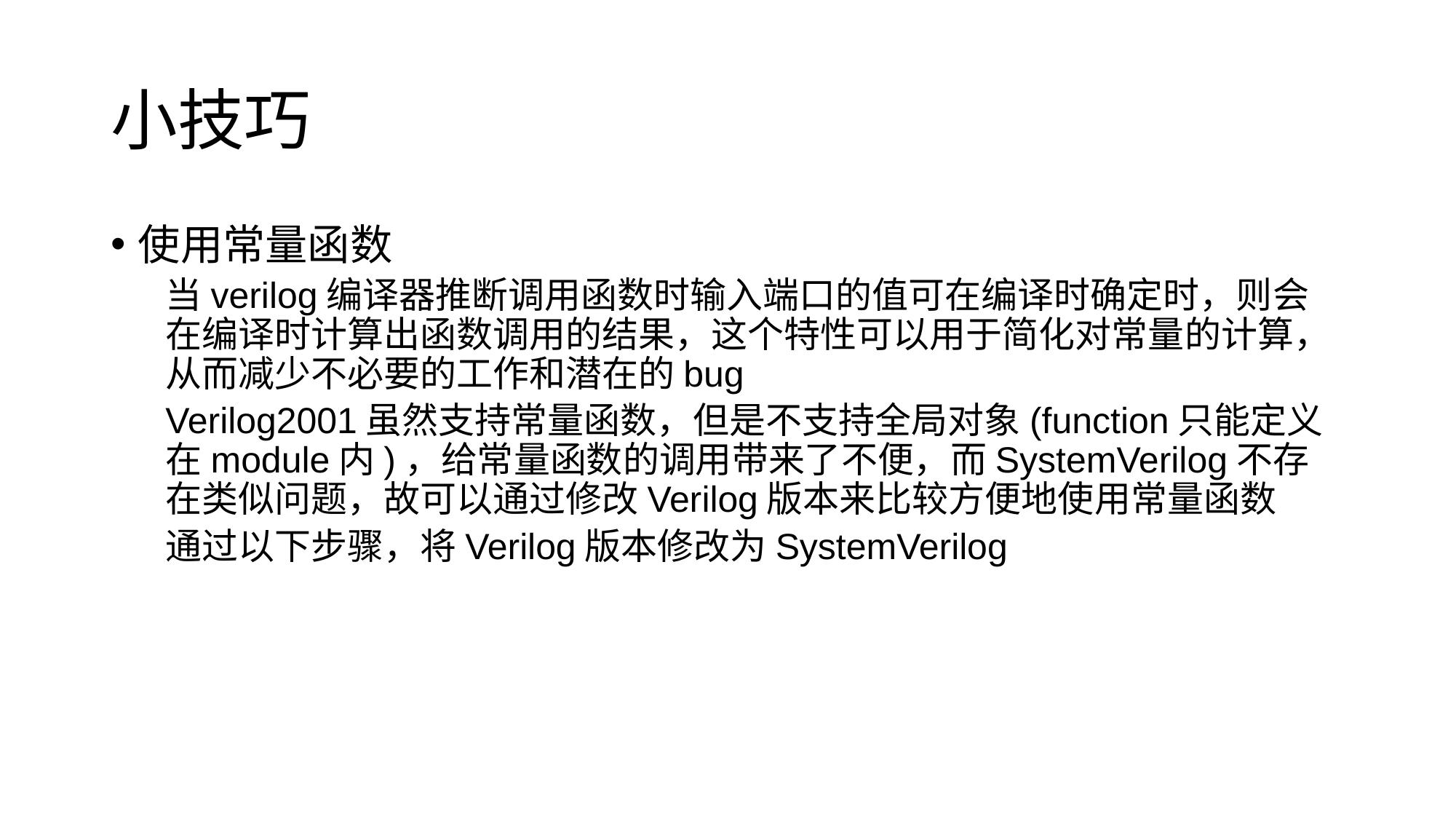

# 小技巧
使用常量函数
当verilog编译器推断调用函数时输入端口的值可在编译时确定时，则会在编译时计算出函数调用的结果，这个特性可以用于简化对常量的计算，从而减少不必要的工作和潜在的bug
Verilog2001虽然支持常量函数，但是不支持全局对象(function只能定义在module内)，给常量函数的调用带来了不便，而SystemVerilog不存在类似问题，故可以通过修改Verilog版本来比较方便地使用常量函数
通过以下步骤，将Verilog版本修改为SystemVerilog